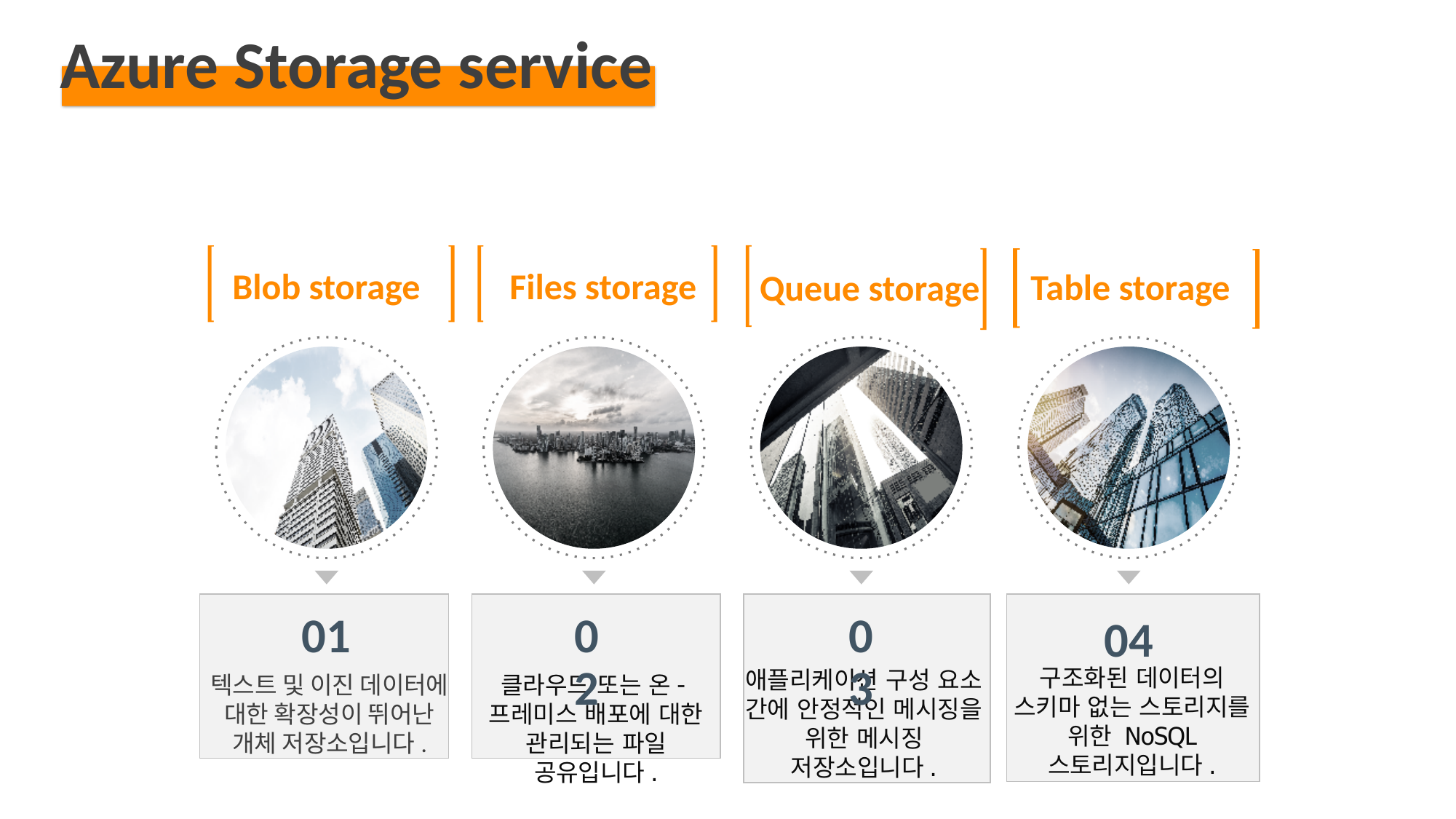

Azure Storage service

Files storage
Blob storage
Table storage
Queue storage

03
애플리케이션 구성 요소 간에 안정적인 메시징을 위한 메시징 저장소입니다.
01
텍스트 및 이진 데이터에 대한 확장성이 뛰어난 개체 저장소입니다.
02
클라우드 또는 온-프레미스 배포에 대한 관리되는 파일 공유입니다.
04
구조화된 데이터의 스키마 없는 스토리지를 위한 NoSQL 스토리지입니다.